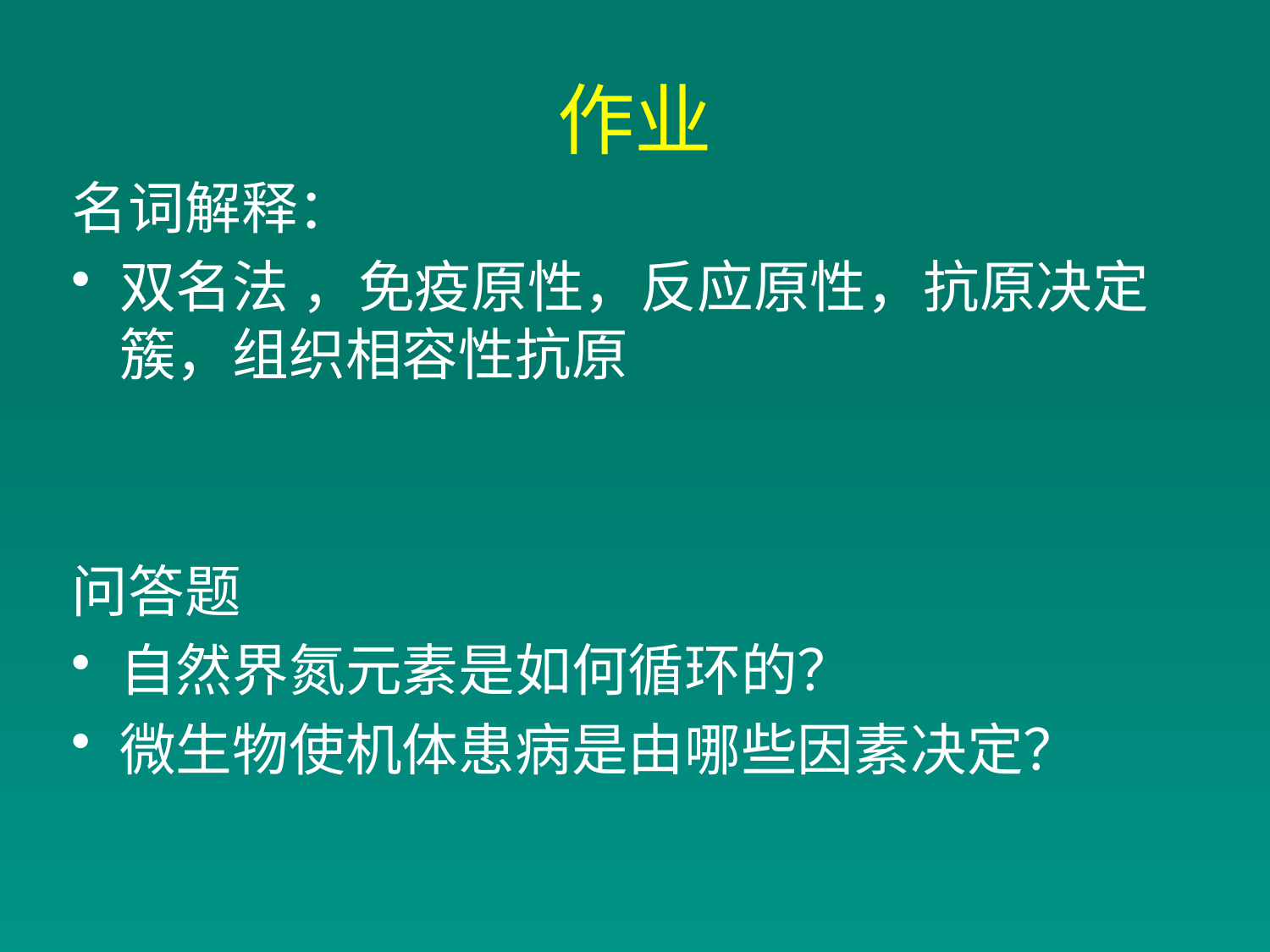

# 作业
名词解释：
双名法 ，免疫原性，反应原性，抗原决定簇，组织相容性抗原

问答题
自然界氮元素是如何循环的？
微生物使机体患病是由哪些因素决定？